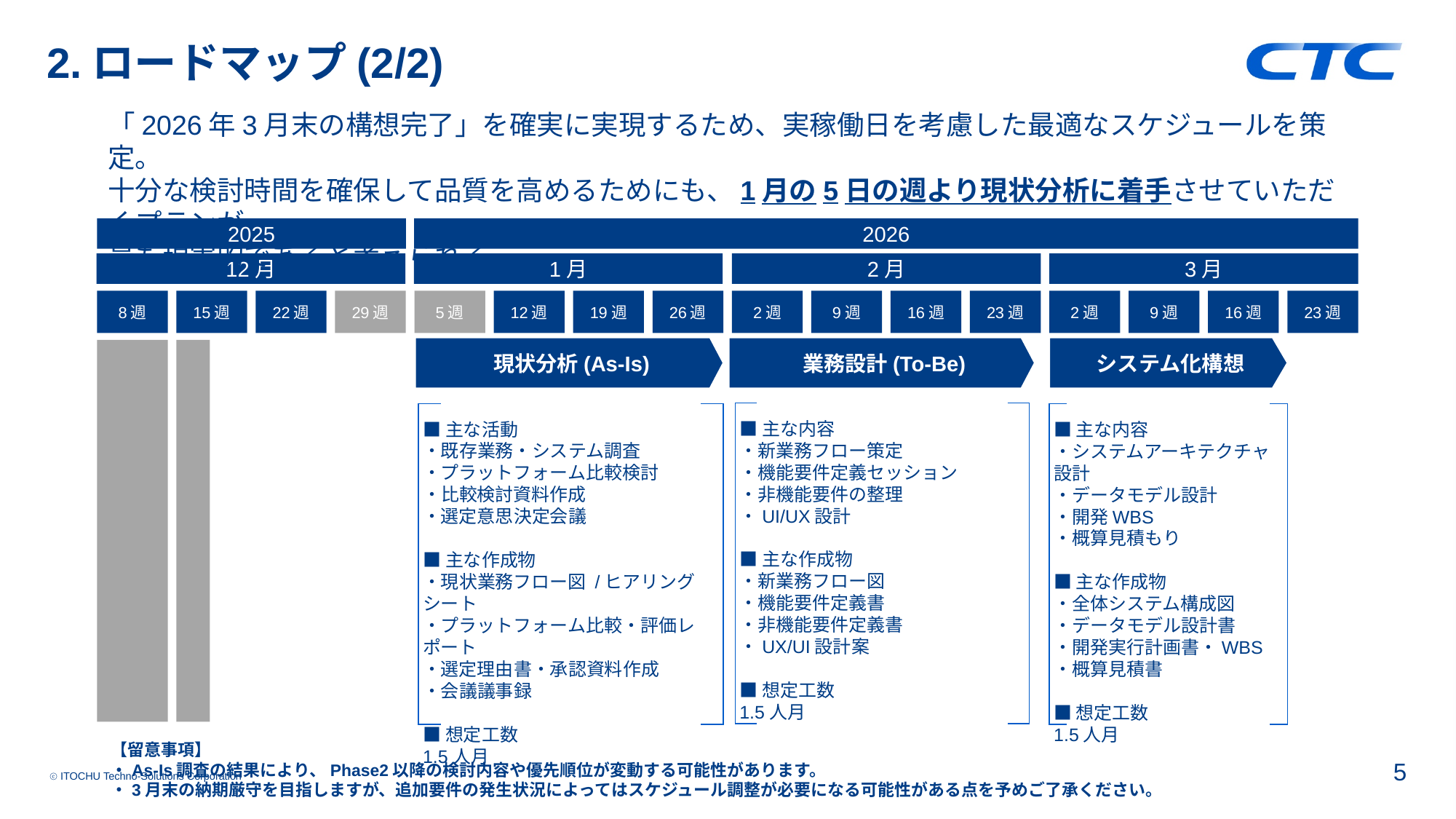

# 2.ロードマップ(2/2)
「2026年3月末の構想完了」を確実に実現するため、実稼働日を考慮した最適なスケジュールを策定。
十分な検討時間を確保して品質を高めるためにも、1月の5日の週より現状分析に着手させていただくプランが
最も現実的であると考えられる。
2026
2025
12月
1月
2月
3月
8週
15週
22週
29週
5週
12週
19週
26週
2週
9週
16週
23週
2週
9週
16週
23週
現状分析(As-Is)
業務設計(To-Be)
システム化構想

■主な内容
・新業務フロー策定
・機能要件定義セッション
・非機能要件の整理
・UI/UX設計
■主な作成物
・新業務フロー図
・機能要件定義書
・非機能要件定義書
・UX/UI設計案

■想定工数
1.5人月

■主な活動
・既存業務・システム調査
・プラットフォーム比較検討
・比較検討資料作成
・選定意思決定会議

■主な作成物
・現状業務フロー図 /ヒアリングシート
・プラットフォーム比較・評価レポート
・選定理由書・承認資料作成
・会議議事録

■想定工数
1.5人月

■主な内容
・システムアーキテクチャ設計
・データモデル設計
・開発WBS
・概算見積もり

■主な作成物
・全体システム構成図
・データモデル設計書
・開発実行計画書・WBS
・概算見積書

■想定工数
1.5人月
【留意事項】
・As-Is調査の結果により、Phase2以降の検討内容や優先順位が変動する可能性があります。
・3月末の納期厳守を目指しますが、追加要件の発生状況によってはスケジュール調整が必要になる可能性がある点を予めご了承ください。
「今回は“工事進捗管理”が主で、会計は連携/参照に留める前提でOKですか？」
「顧客向けに進捗を見せる粒度（どこまで見せるか）はスコープに入れますか？」